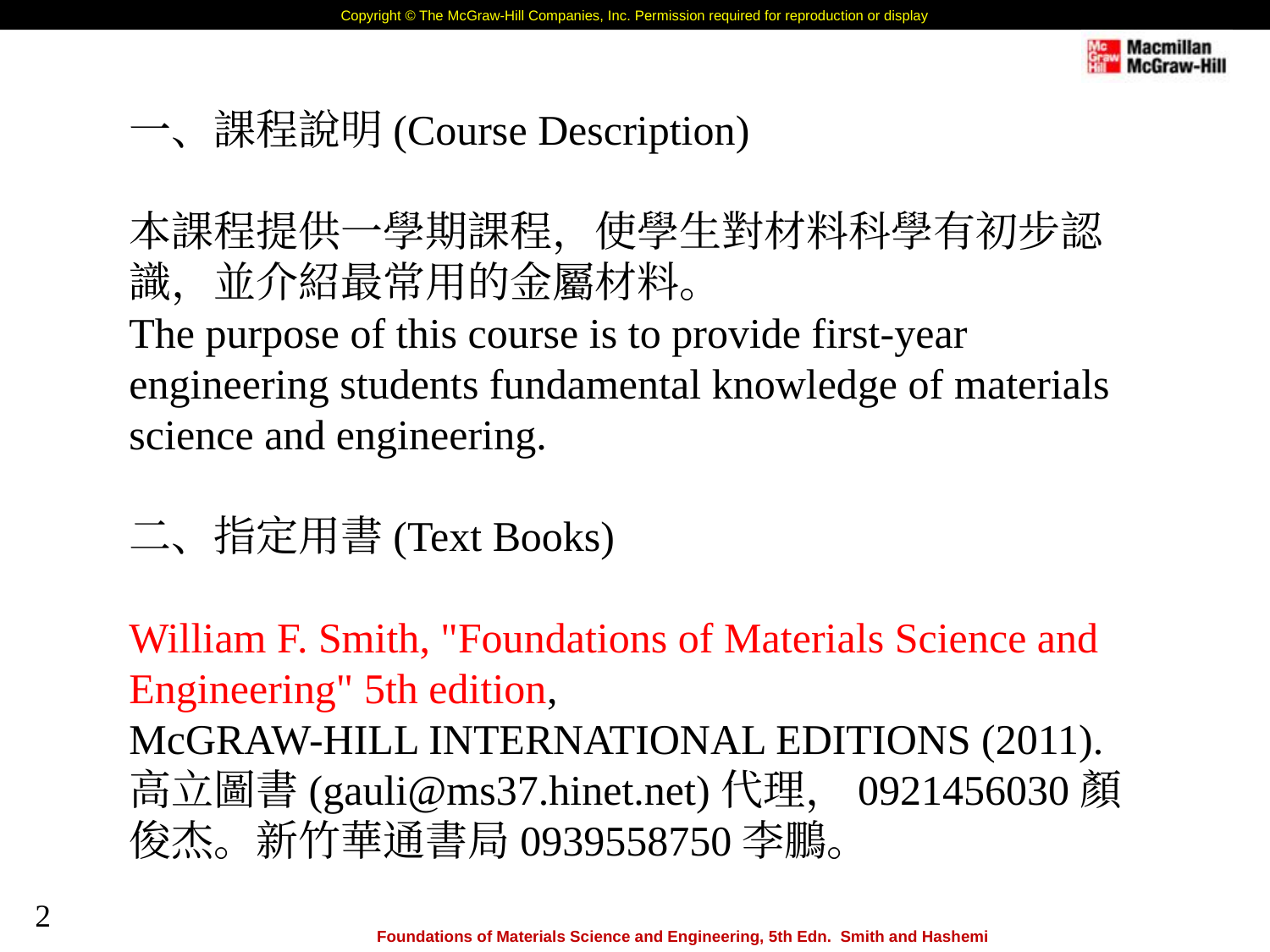

一、課程說明(Course Description)

本課程提供一學期課程，使學生對材料科學有初步認識，並介紹最常用的金屬材料。
The purpose of this course is to provide first-year engineering students fundamental knowledge of materials science and engineering.

二、指定用書(Text Books)

William F. Smith, "Foundations of Materials Science and Engineering" 5th edition,
McGRAW-HILL INTERNATIONAL EDITIONS (2011). 高立圖書(gauli@ms37.hinet.net)代理，0921456030顏俊杰。新竹華通書局0939558750李鵬。
2